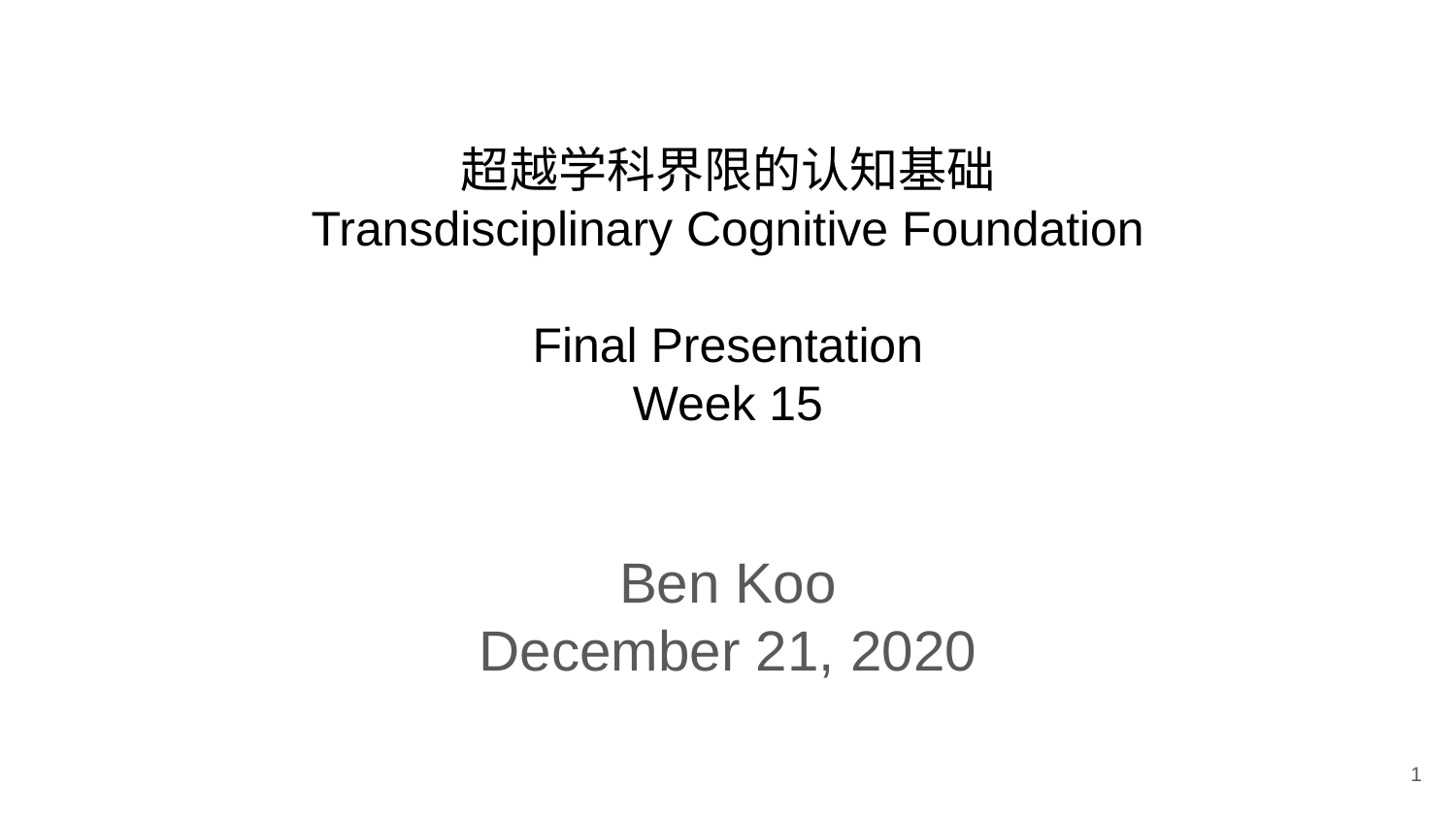

# 超越学科界限的认知基础 Transdisciplinary Cognitive Foundation Final Presentation Week 15
Ben Koo
December 21, 2020
1